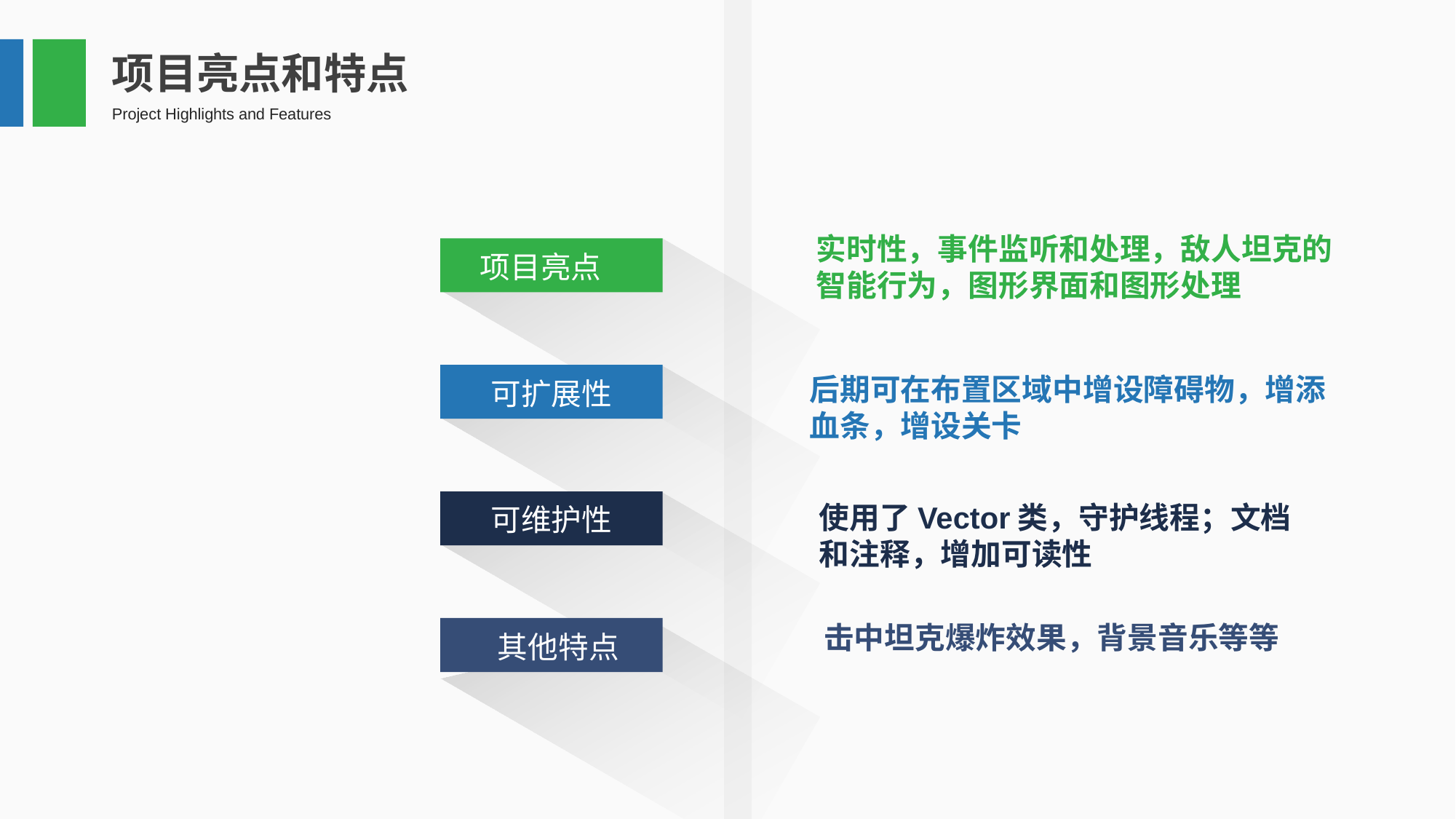

项目亮点和特点
Project Highlights and Features

实时性，事件监听和处理，敌人坦克的智能行为，图形界面和图形处理

 项目亮点

后期可在布置区域中增设障碍物，增添血条，增设关卡

可扩展性

可维护性
使用了Vector类，守护线程；文档和注释，增加可读性
击中坦克爆炸效果，背景音乐等等

 其他特点